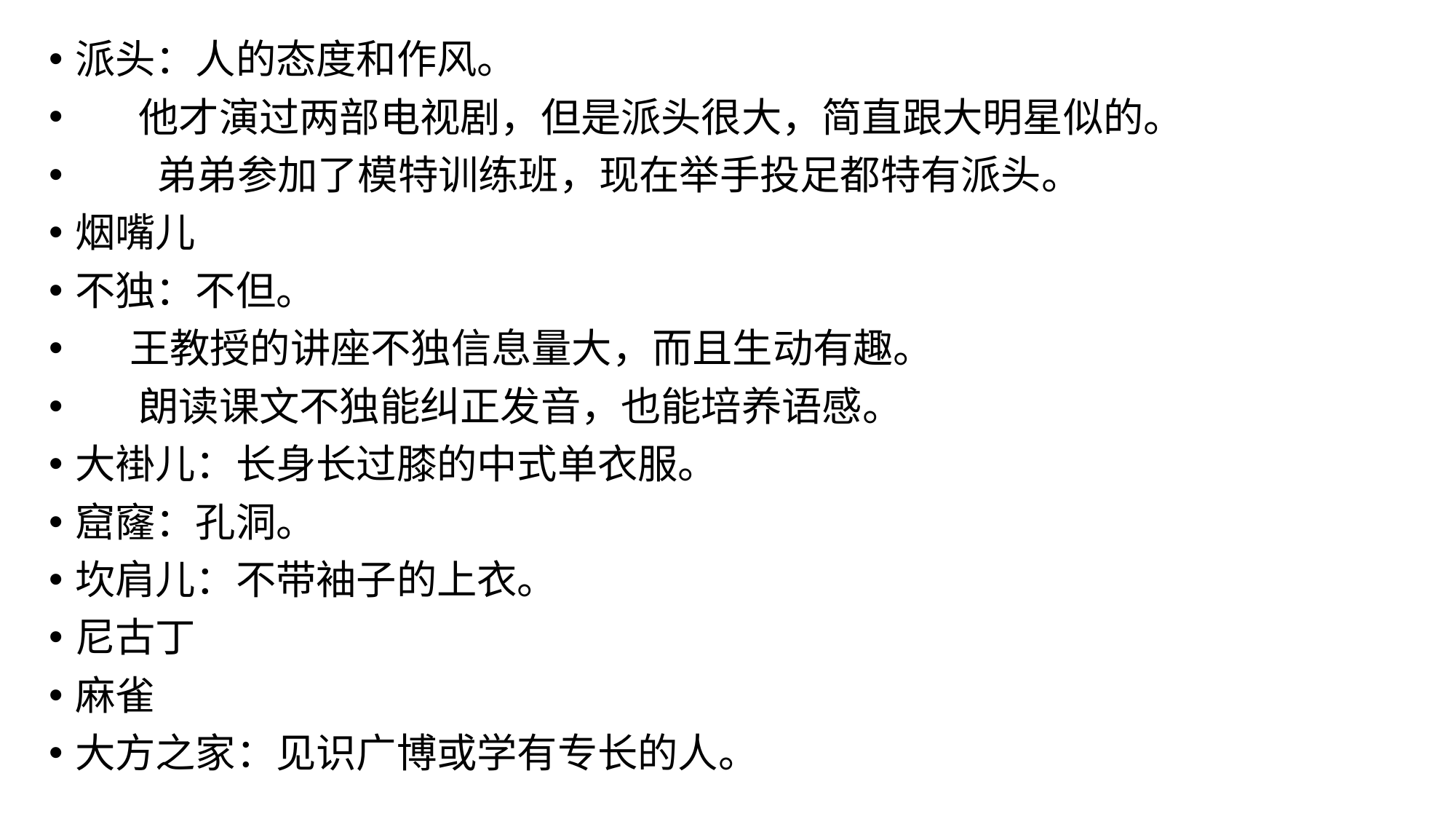

派头：人的态度和作风。
      他才演过两部电视剧，但是派头很大，简直跟大明星似的。
        弟弟参加了模特训练班，现在举手投足都特有派头。
烟嘴儿
不独：不但。
     王教授的讲座不独信息量大，而且生动有趣。
      朗读课文不独能纠正发音，也能培养语感。
大褂儿：长身长过膝的中式单衣服。
窟窿：孔洞。
坎肩儿：不带袖子的上衣。
尼古丁
麻雀
大方之家：见识广博或学有专长的人。

#